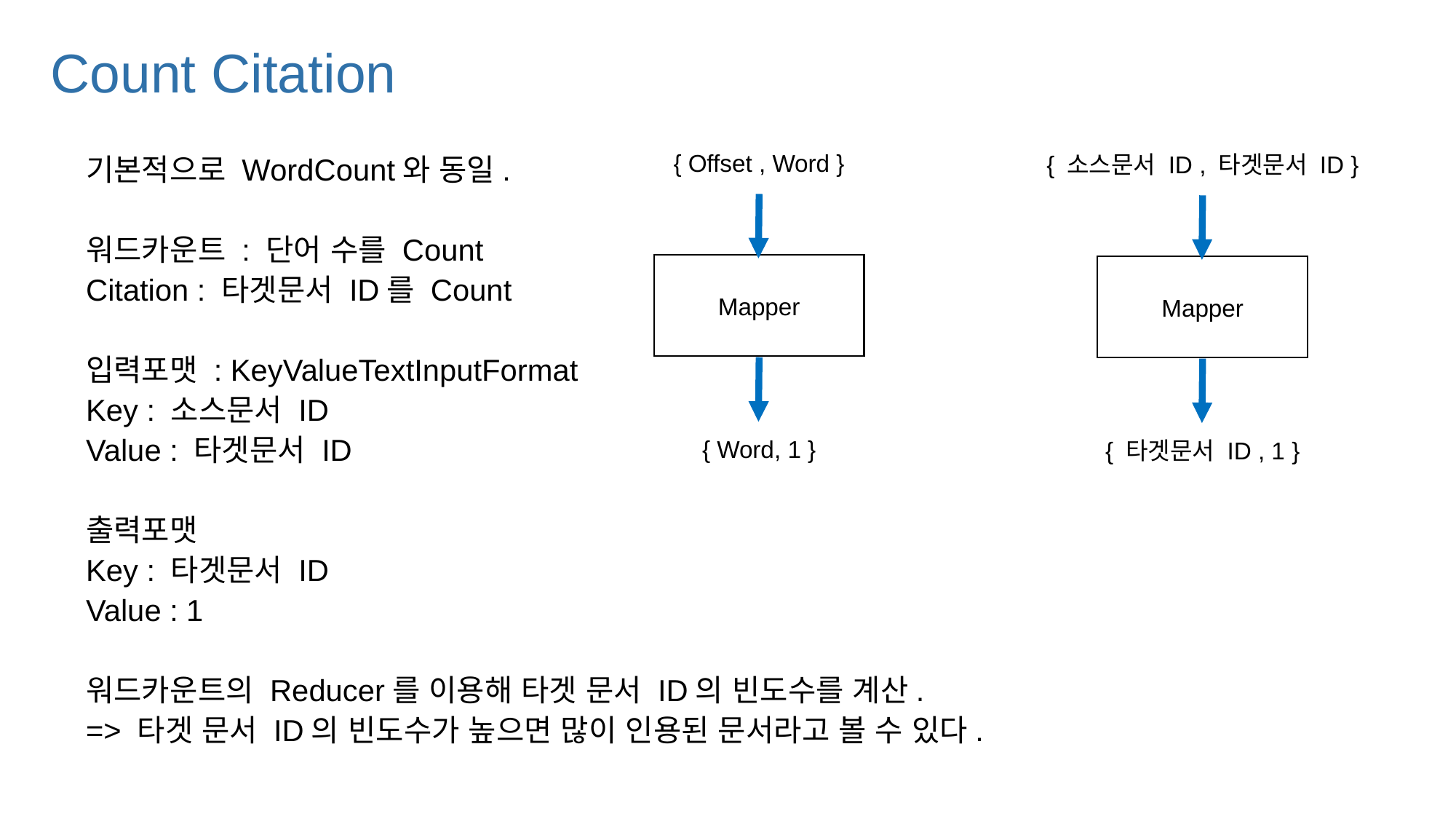

# Count Citation
{ Offset , Word }
{ 소스문서 ID , 타겟문서 ID }
기본적으로 WordCount와 동일.

워드카운트 : 단어 수를 Count
Citation : 타겟문서 ID를 Count

입력포맷 : KeyValueTextInputFormat
Key : 소스문서 ID
Value : 타겟문서 ID

출력포맷
Key : 타겟문서 ID
Value : 1

워드카운트의 Reducer를 이용해 타겟 문서 ID의 빈도수를 계산.
=> 타겟 문서 ID의 빈도수가 높으면 많이 인용된 문서라고 볼 수 있다.
Mapper
Mapper
{ Word, 1 }
{ 타겟문서 ID , 1 }